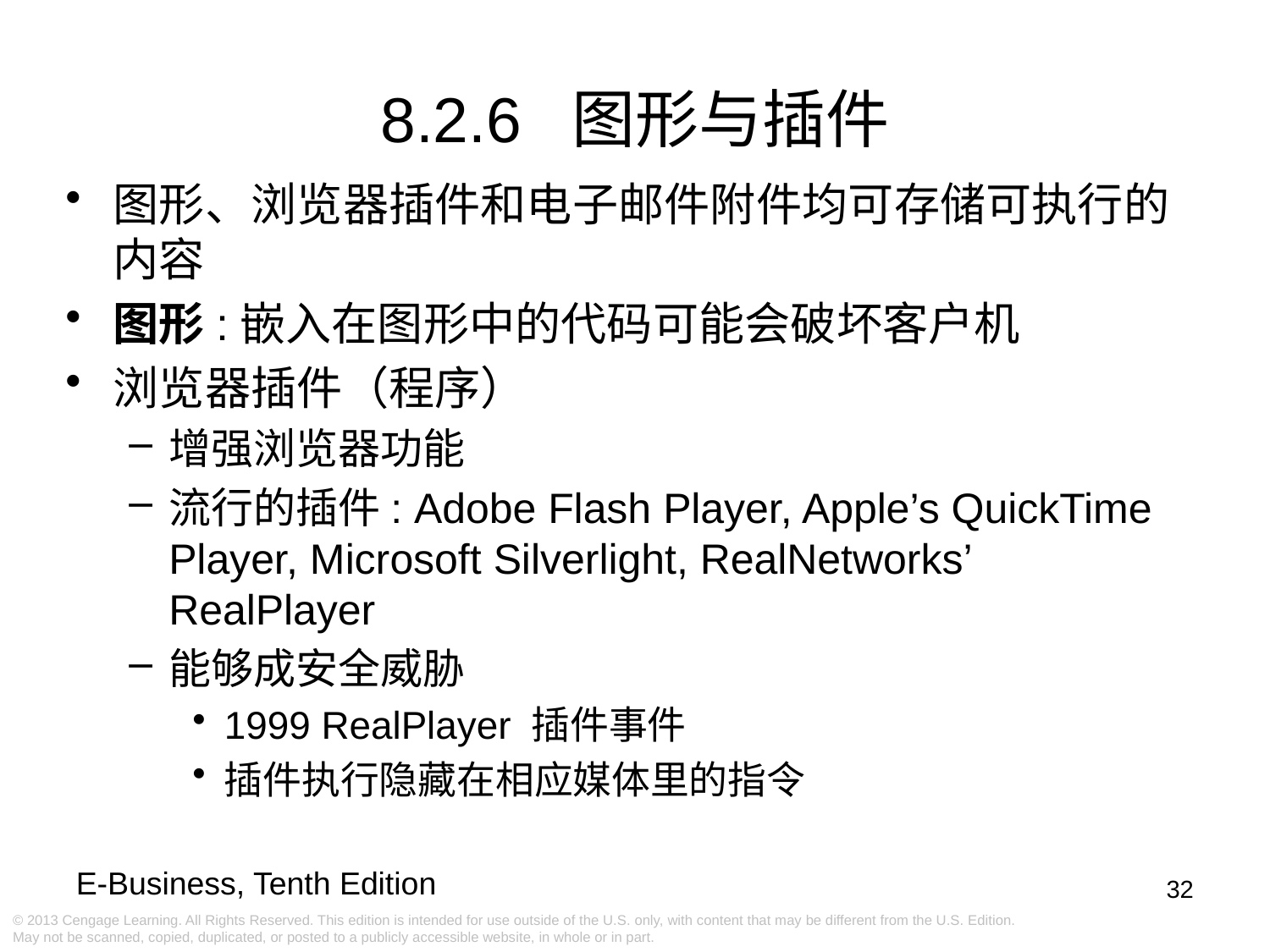

8.2.6  图形与插件
图形、浏览器插件和电子邮件附件均可存储可执行的内容
图形:嵌入在图形中的代码可能会破坏客户机
浏览器插件（程序）
增强浏览器功能
流行的插件: Adobe Flash Player, Apple’s QuickTime Player, Microsoft Silverlight, RealNetworks’ RealPlayer
能够成安全威胁
1999 RealPlayer 插件事件
插件执行隐藏在相应媒体里的指令
32